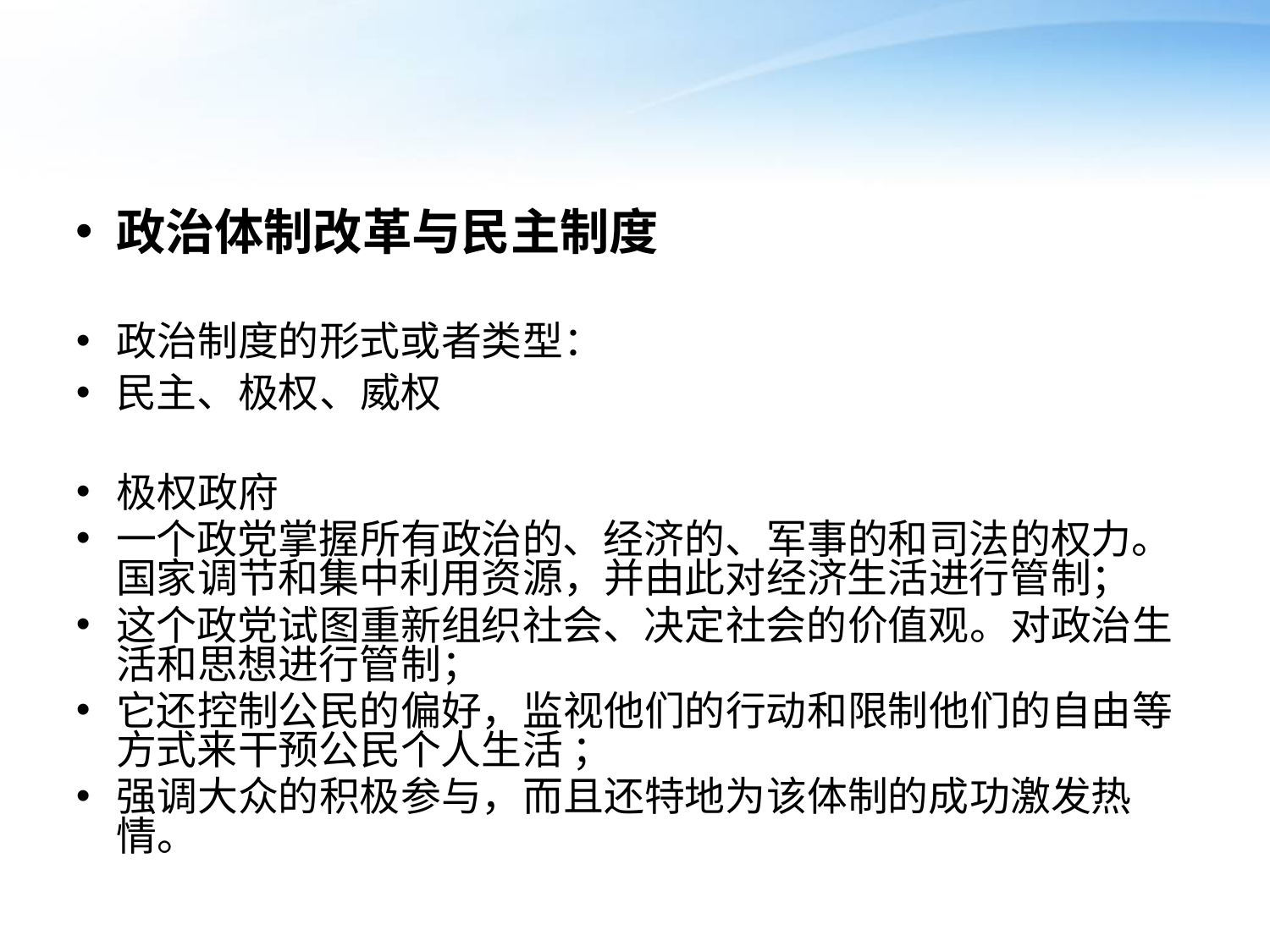

#
政治体制改革与民主制度

政治制度的形式或者类型：
民主、极权、威权

极权政府
一个政党掌握所有政治的、经济的、军事的和司法的权力。国家调节和集中利用资源，并由此对经济生活进行管制；
这个政党试图重新组织社会、决定社会的价值观。对政治生活和思想进行管制；
它还控制公民的偏好，监视他们的行动和限制他们的自由等方式来干预公民个人生活 ；
强调大众的积极参与，而且还特地为该体制的成功激发热情。